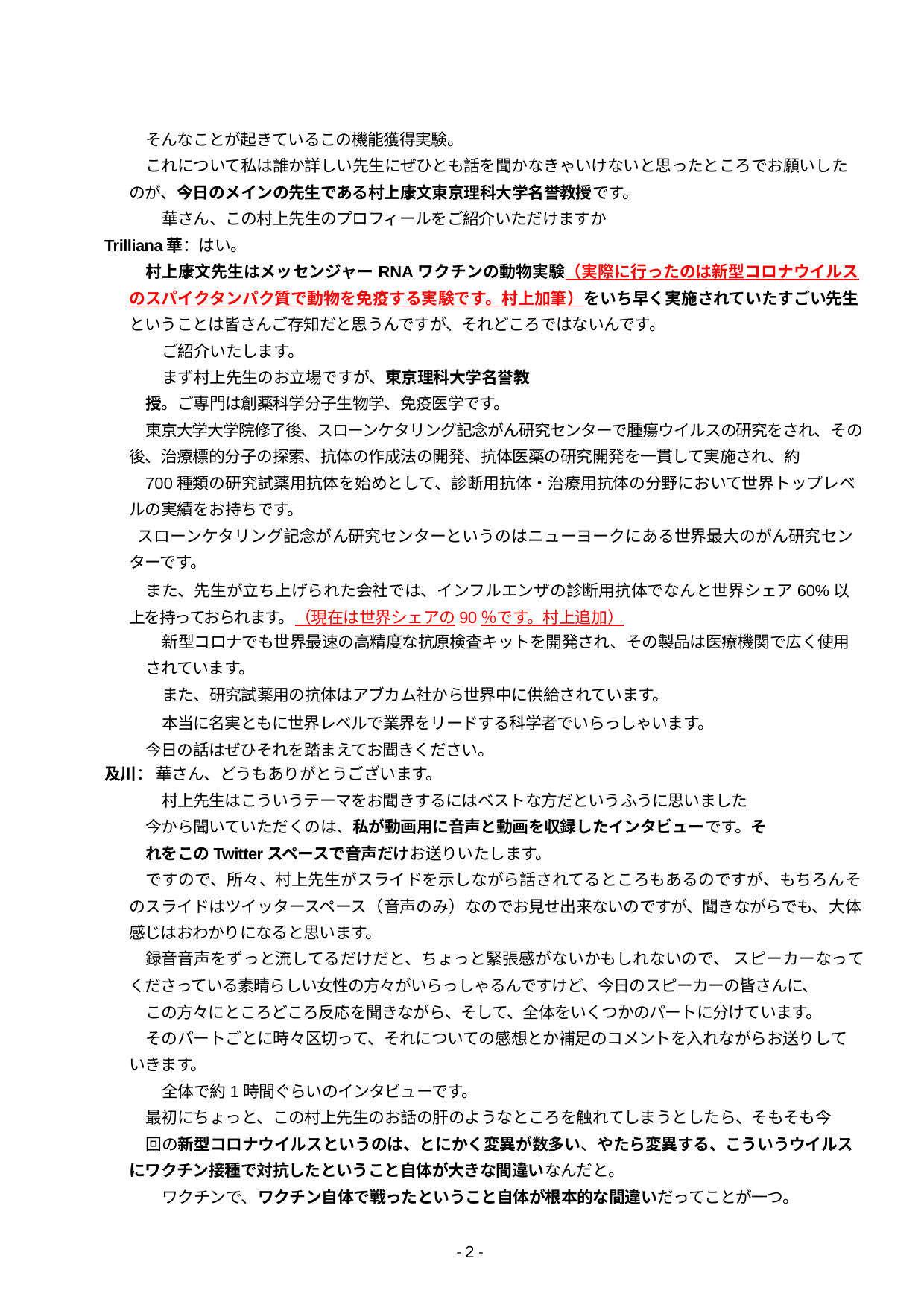

そんなことが起きているこの機能獲得実験。
これについて私は誰か詳しい先生にぜひとも話を聞かなきゃいけないと思ったところでお願いしたのが、今日のメインの先生である村上康文東京理科大学名誉教授です。
華さん、この村上先生のプロフィールをご紹介いただけますか
Trilliana華：はい。
村上康文先生はメッセンジャーRNAワクチンの動物実験（実際に行ったのは新型コロナウイルス のスパイクタンパク質で動物を免疫する実験です。村上加筆）をいち早く実施されていたすごい先生ということは皆さんご存知だと思うんですが、それどころではないんです。
ご紹介いたします。
まず村上先生のお立場ですが、東京理科大学名誉教授。ご専門は創薬科学分子生物学、免疫医学です。
東京大学大学院修了後、スローンケタリング記念がん研究センターで腫瘍ウイルスの研究をされ、その後、治療標的分子の探索、抗体の作成法の開発、抗体医薬の研究開発を一貫して実施され、約
700種類の研究試薬用抗体を始めとして、診断用抗体・治療用抗体の分野において世界トップレベルの実績をお持ちです。
スローンケタリング記念がん研究センターというのはニューヨークにある世界最大のがん研究センターです。
また、先生が立ち上げられた会社では、インフルエンザの診断用抗体でなんと世界シェア60%以上を持っておられます。（現在は世界シェアの90％です。村上追加）
新型コロナでも世界最速の高精度な抗原検査キットを開発され、その製品は医療機関で広く使用
されています。
また、研究試薬用の抗体はアブカム社から世界中に供給されています。
本当に名実ともに世界レベルで業界をリードする科学者でいらっしゃいます。今日の話はぜひそれを踏まえてお聞きください。
及川： 華さん、どうもありがとうございます。
村上先生はこういうテーマをお聞きするにはベストな方だというふうに思いました 今から聞いていただくのは、私が動画用に音声と動画を収録したインタビューです。それをこのTwitterスペースで音声だけお送りいたします。
ですので、所々、村上先生がスライドを示しながら話されてるところもあるのですが、もちろんそのスライドはツイッタースペース（音声のみ）なのでお見せ出来ないのですが、聞きながらでも、大体感じはおわかりになると思います。
録音音声をずっと流してるだけだと、ちょっと緊張感がないかもしれないので、 スピーカーなってくださっている素晴らしい女性の方々がいらっしゃるんですけど、今日のスピーカーの皆さんに、
この方々にところどころ反応を聞きながら、そして、全体をいくつかのパートに分けています。
そのパートごとに時々区切って、それについての感想とか補足のコメントを入れながらお送りしていきます。
全体で約1時間ぐらいのインタビューです。
最初にちょっと、この村上先生のお話の肝のようなところを触れてしまうとしたら、そもそも今
回の新型コロナウイルスというのは、とにかく変異が数多い、やたら変異する、こういうウイルスにワクチン接種で対抗したということ自体が大きな間違いなんだと。
ワクチンで、ワクチン自体で戦ったということ自体が根本的な間違いだってことが一つ。
- 2 -